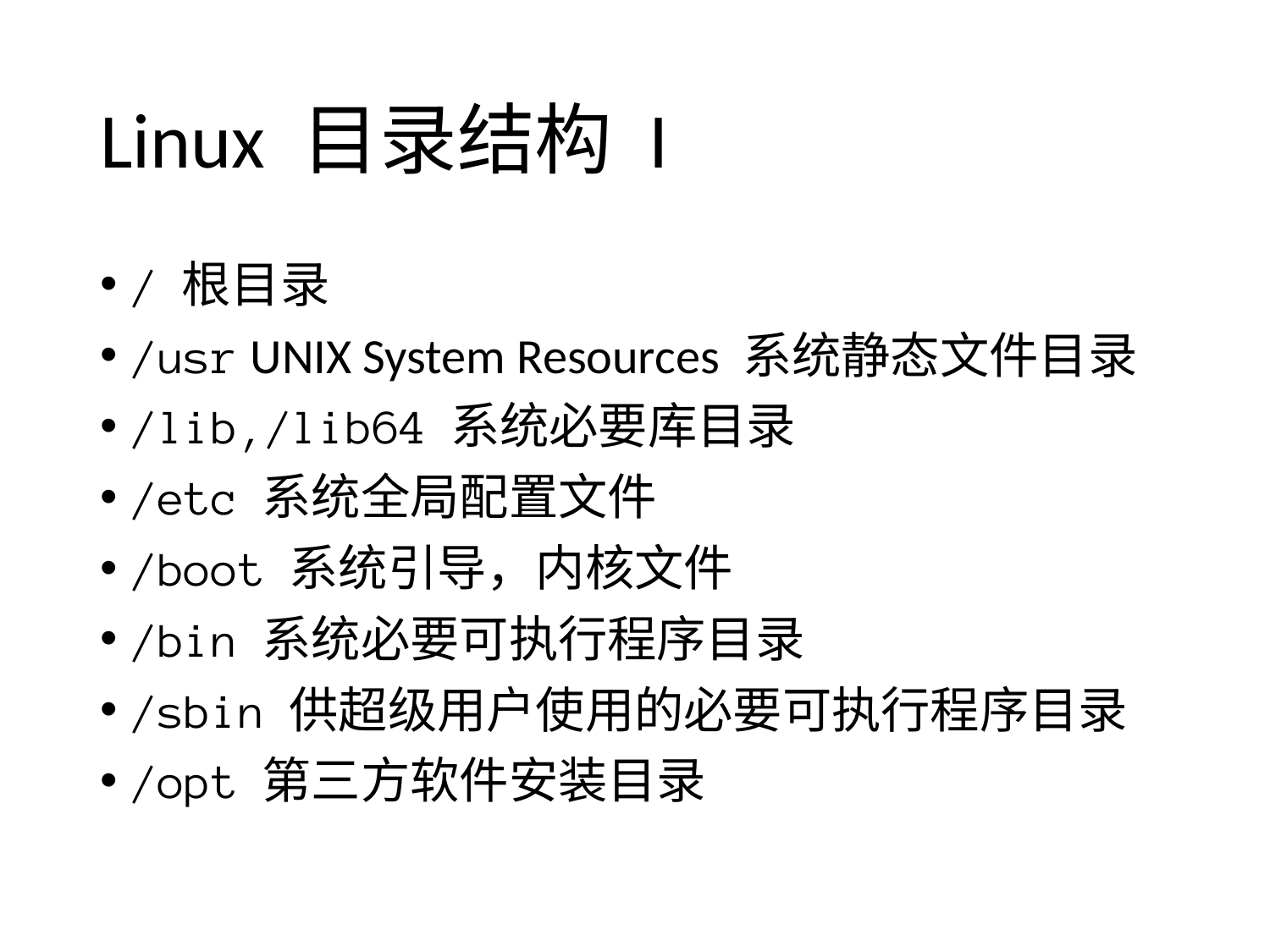

# Linux 目录结构 I
/ 根目录
/usr UNIX System Resources 系统静态文件目录
/lib,/lib64 系统必要库目录
/etc 系统全局配置文件
/boot 系统引导，内核文件
/bin 系统必要可执行程序目录
/sbin 供超级用户使用的必要可执行程序目录
/opt 第三方软件安装目录